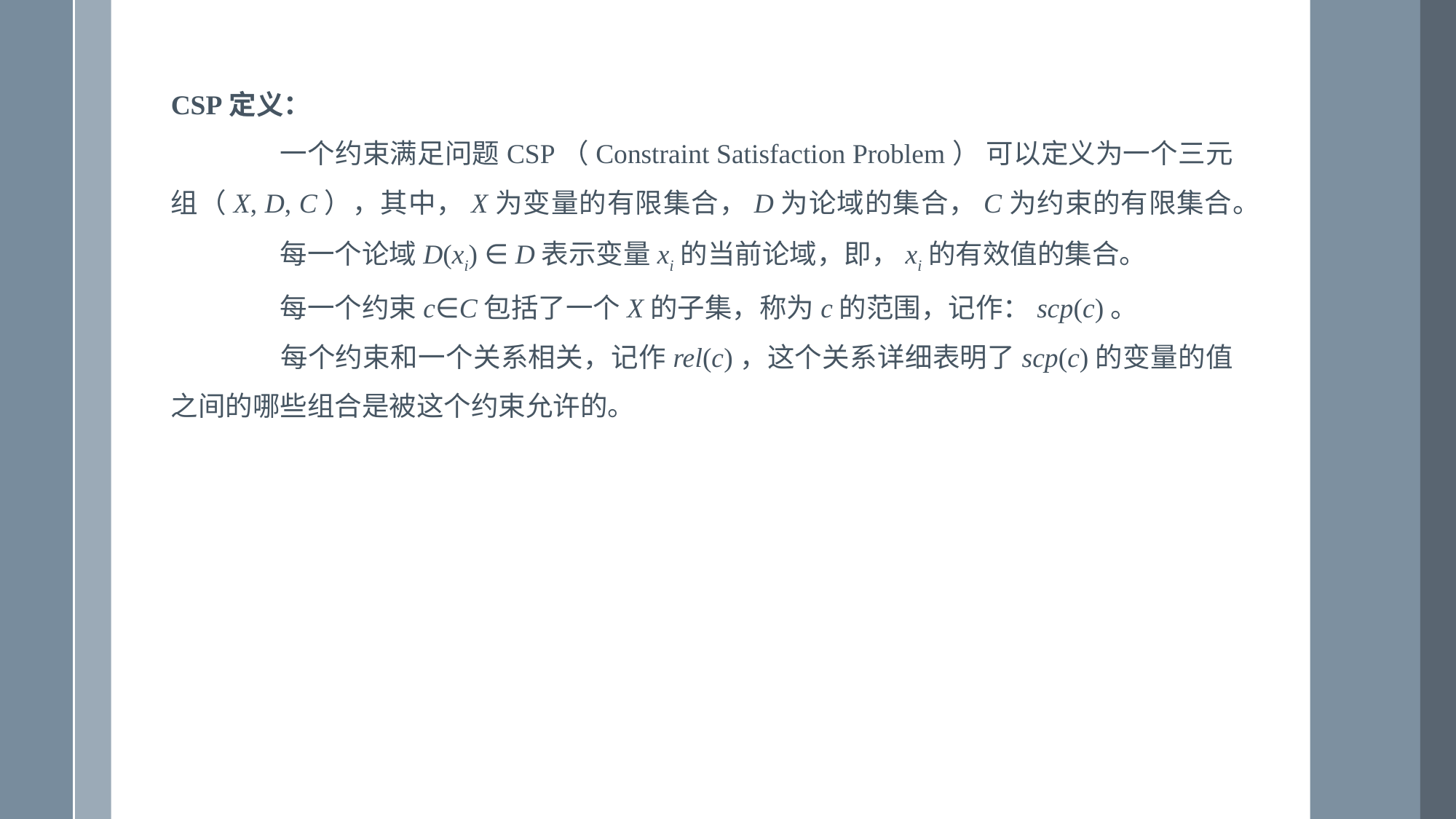

CSP定义：
	一个约束满足问题CSP（Constraint Satisfaction Problem） 可以定义为一个三元组（X, D, C），其中，X为变量的有限集合，D为论域的集合，C为约束的有限集合。
	每一个论域D(xi) ∈ D表示变量xi的当前论域，即，xi的有效值的集合。
	每一个约束c∈C包括了一个X的子集，称为c的范围，记作：scp(c)。
	每个约束和一个关系相关，记作rel(c)，这个关系详细表明了scp(c)的变量的值之间的哪些组合是被这个约束允许的。